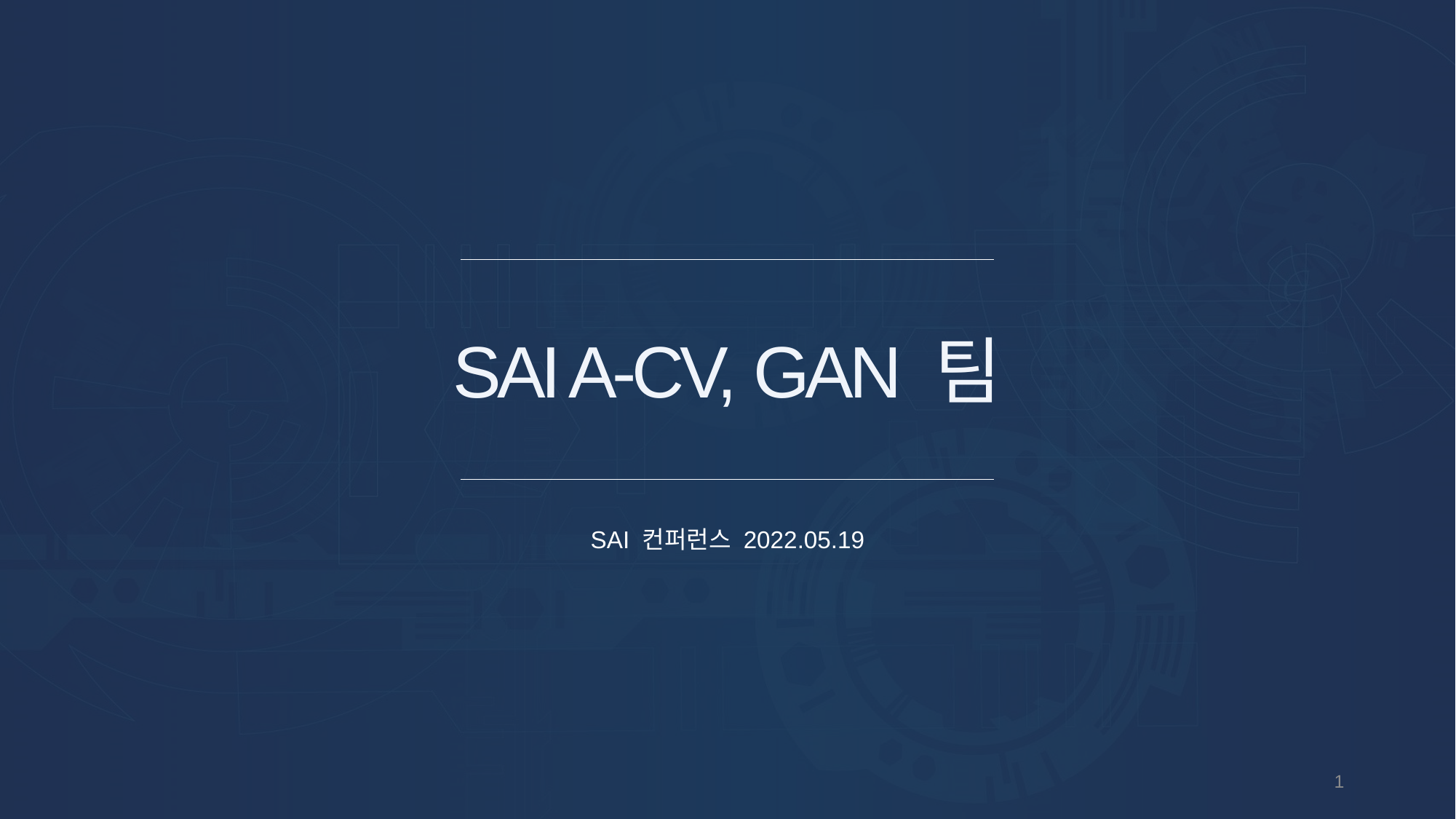

SAI A-CV, GAN 팀
SAI 컨퍼런스 2022.05.19
1